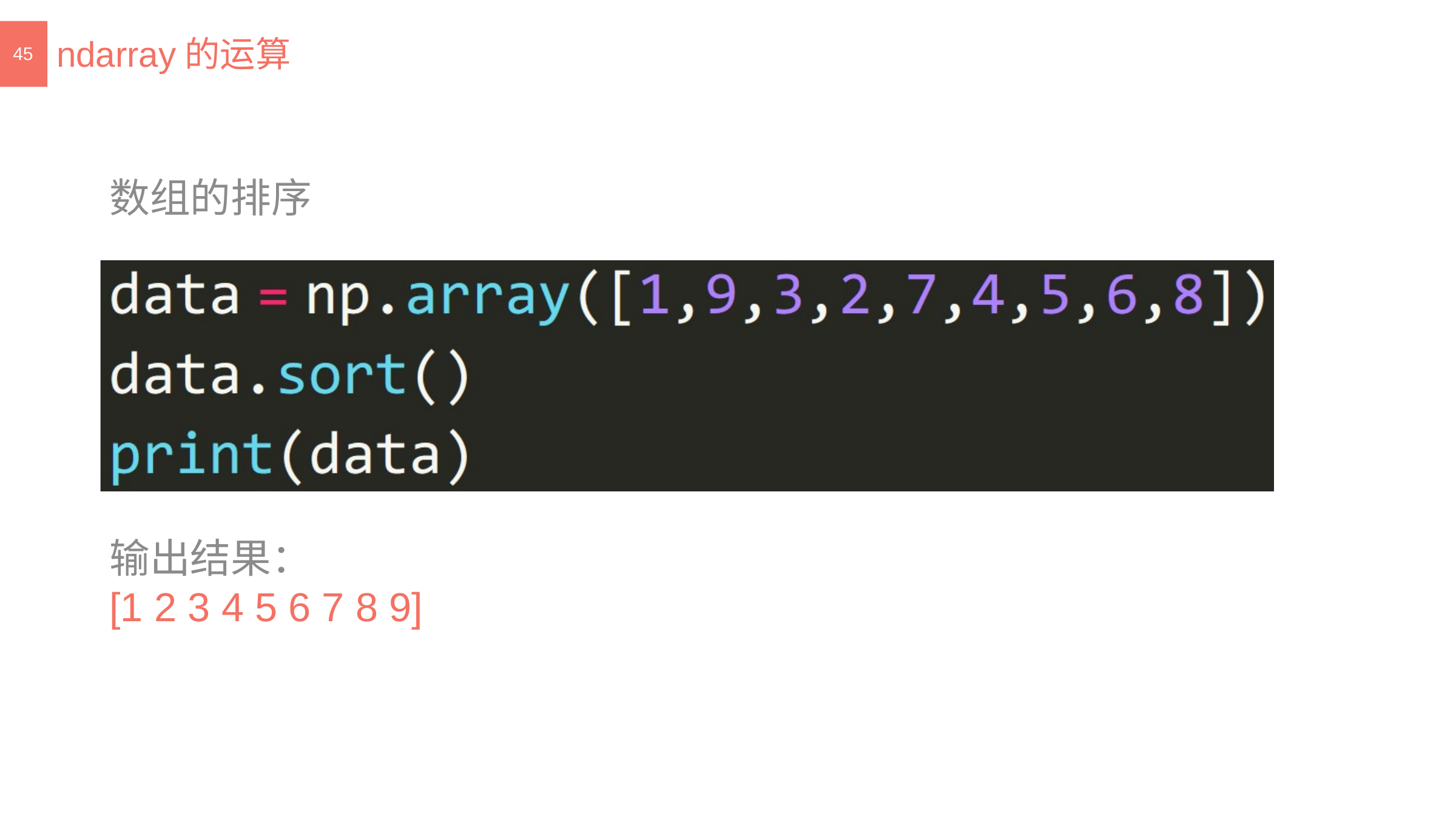

# ndarray的运算
45
数组的排序

输出结果：
[1 2 3 4 5 6 7 8 9]